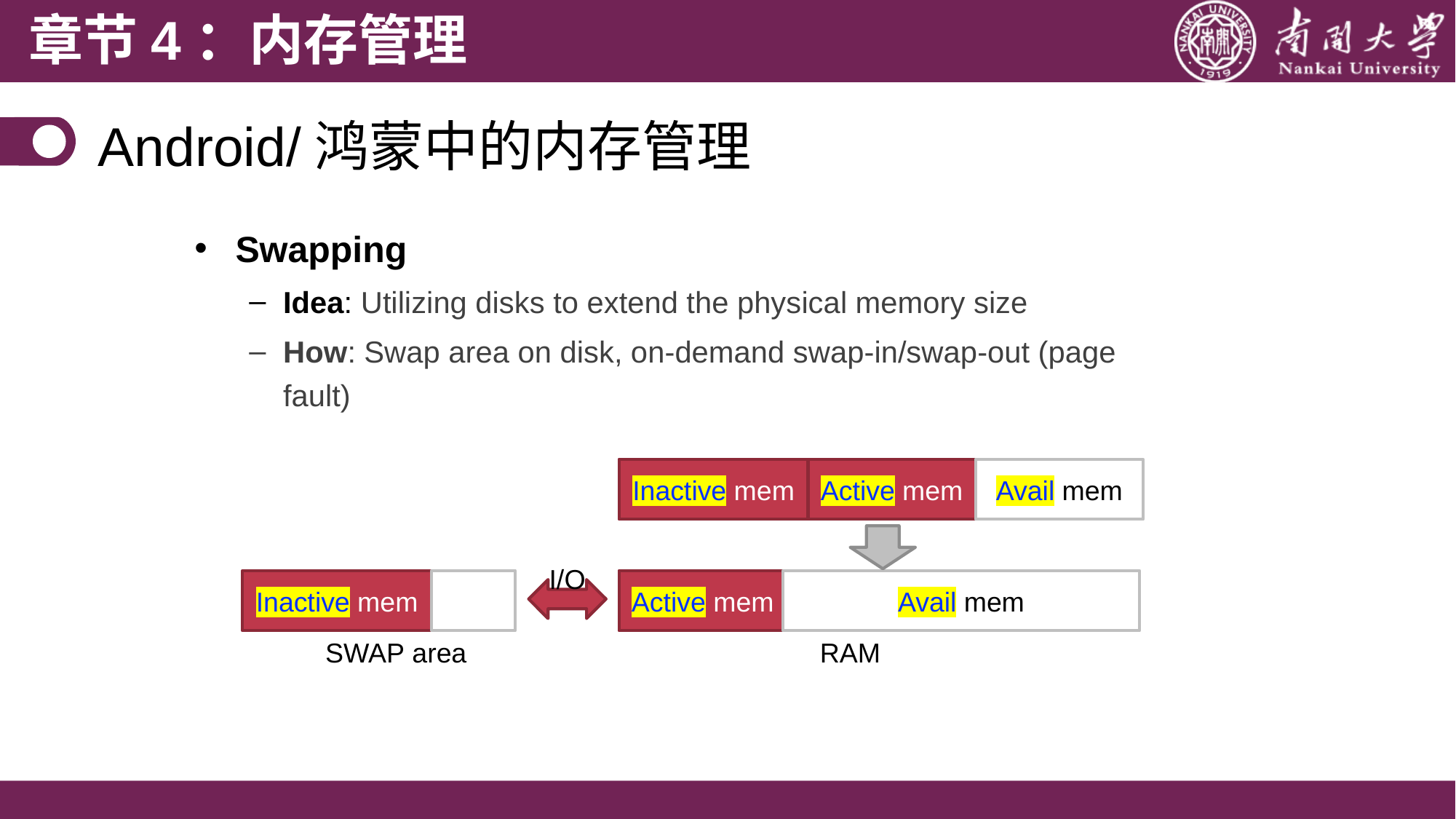

章节4：内存管理
Android/鸿蒙中的内存管理
Swapping
Idea: Utilizing disks to extend the physical memory size
How: Swap area on disk, on-demand swap-in/swap-out (page fault)

Active mem
Avail mem
Inactive mem

I/O
Inactive mem

Active mem
Avail mem

SWAP area
RAM